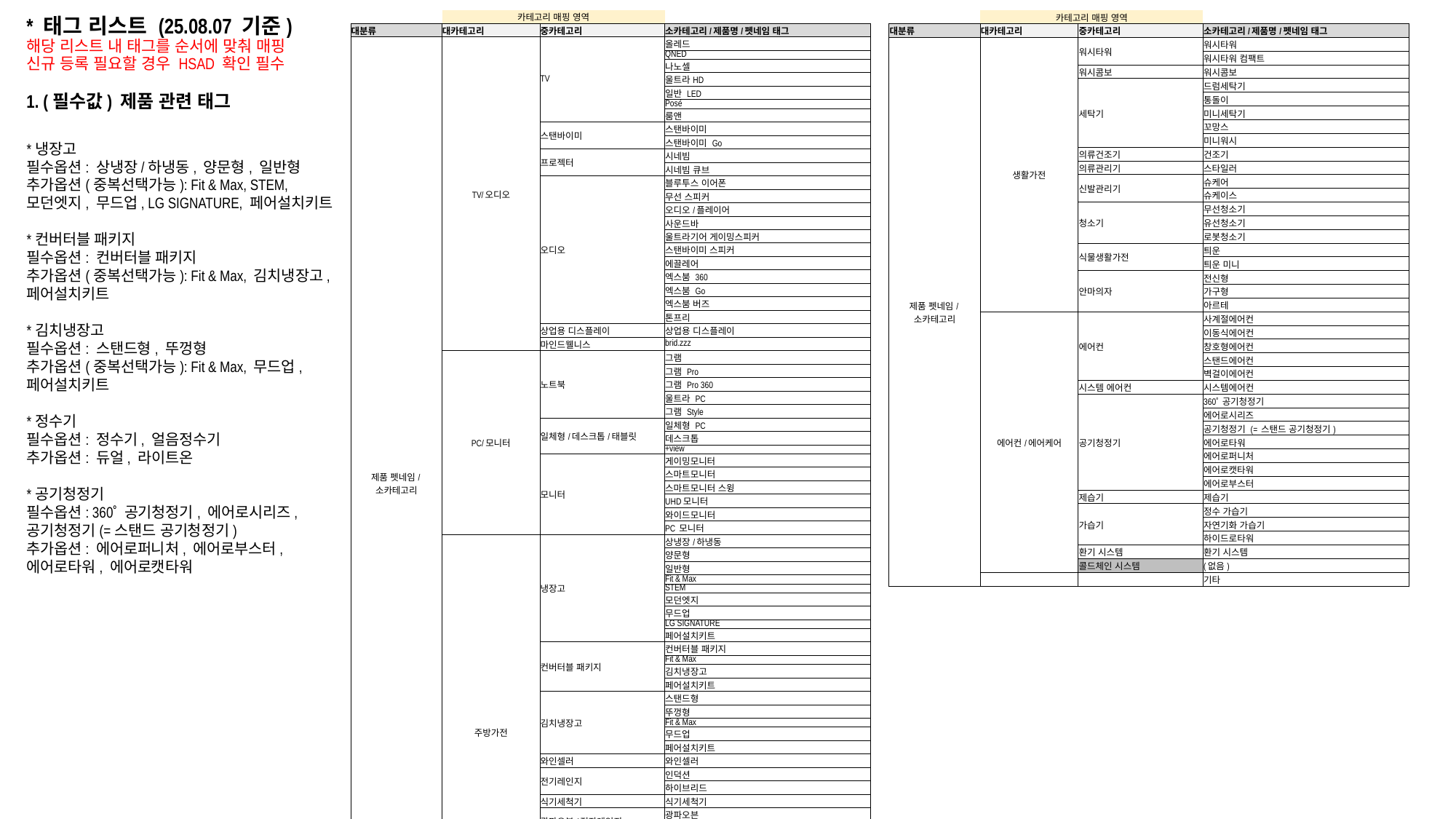

|  | 카테고리 매핑 영역 |  |  |
| --- | --- | --- | --- |
| 대분류 | 대카테고리 | 중카테고리 | 소카테고리/제품명/펫네임 태그 |
| 제품 펫네임/소카테고리 | TV/오디오 | TV | 올레드 |
|  |  |  | QNED |
|  |  |  | 나노셀 |
|  |  |  | 울트라HD |
|  |  |  | 일반 LED |
|  |  |  | Posé |
|  |  |  | 룸앤 |
|  |  | 스탠바이미 | 스탠바이미 |
|  |  |  | 스탠바이미 Go |
|  |  | 프로젝터 | 시네빔 |
|  |  |  | 시네빔 큐브 |
|  |  | 오디오 | 블루투스 이어폰 |
|  |  |  | 무선 스피커 |
|  |  |  | 오디오/플레이어 |
|  |  |  | 사운드바 |
|  |  |  | 울트라기어 게이밍스피커 |
|  |  |  | 스탠바이미 스피커 |
|  |  |  | 에끌레어 |
|  |  |  | 엑스붐 360 |
|  |  |  | 엑스붐 Go |
|  |  |  | 엑스붐 버즈 |
|  |  |  | 톤프리 |
|  |  | 상업용 디스플레이 | 상업용 디스플레이 |
|  |  | 마인드웰니스 | brid.zzz |
|  | PC/모니터 | 노트북 | 그램 |
|  |  |  | 그램 Pro |
|  |  |  | 그램 Pro 360 |
|  |  |  | 울트라 PC |
|  |  |  | 그램 Style |
|  |  | 일체형/데스크톱/태블릿 | 일체형 PC |
|  |  |  | 데스크톱 |
|  |  |  | +view |
|  |  | 모니터 | 게이밍모니터 |
|  |  |  | 스마트모니터 |
|  |  |  | 스마트모니터 스윙 |
|  |  |  | UHD모니터 |
|  |  |  | 와이드모니터 |
|  |  |  | PC 모니터 |
|  | 주방가전 | 냉장고 | 상냉장/하냉동 |
|  |  |  | 양문형 |
|  |  |  | 일반형 |
|  |  |  | Fit & Max |
|  |  |  | STEM |
|  |  |  | 모던엣지 |
|  |  |  | 무드업 |
|  |  |  | LG SIGNATURE |
|  |  |  | 페어설치키트 |
|  |  | 컨버터블 패키지 | 컨버터블 패키지 |
|  |  |  | Fit & Max |
|  |  |  | 김치냉장고 |
|  |  |  | 페어설치키트 |
|  |  | 김치냉장고 | 스탠드형 |
|  |  |  | 뚜껑형 |
|  |  |  | Fit & Max |
|  |  |  | 무드업 |
|  |  |  | 페어설치키트 |
|  |  | 와인셀러 | 와인셀러 |
|  |  | 전기레인지 | 인덕션 |
|  |  |  | 하이브리드 |
|  |  | 식기세척기 | 식기세척기 |
|  |  | 광파오븐/전자레인지 | 광파오븐 |
|  |  |  | 전자레인지 |
|  |  | 정수기 | 정수기 |
|  |  |  | 얼음정수기 |
|  |  |  | 듀얼 |
|  |  |  | 라이트온 |
|  |  | 맥주제조기 | 홈브루 |
|  |  | 텀블러 세척기 | myCup |
|  |  | 빌트인가전 | (없음) |
|  | 카테고리 매핑 영역 |  |  |
| --- | --- | --- | --- |
| 대분류 | 대카테고리 | 중카테고리 | 소카테고리/제품명/펫네임 태그 |
| 제품 펫네임/소카테고리 | 생활가전 | 워시타워 | 워시타워 |
|  |  |  | 워시타워 컴팩트 |
|  |  | 워시콤보 | 워시콤보 |
|  |  | 세탁기 | 드럼세탁기 |
|  |  |  | 통돌이 |
|  |  |  | 미니세탁기 |
|  |  |  | 꼬망스 |
|  |  |  | 미니워시 |
|  |  | 의류건조기 | 건조기 |
|  |  | 의류관리기 | 스타일러 |
|  |  | 신발관리기 | 슈케어 |
|  |  |  | 슈케이스 |
|  |  | 청소기 | 무선청소기 |
|  |  |  | 유선청소기 |
|  |  |  | 로봇청소기 |
|  |  | 식물생활가전 | 틔운 |
|  |  |  | 틔운 미니 |
|  |  | 안마의자 | 전신형 |
|  |  |  | 가구형 |
|  |  |  | 아르테 |
|  | 에어컨/에어케어 | 에어컨 | 사계절에어컨 |
|  |  |  | 이동식에어컨 |
|  |  |  | 창호형에어컨 |
|  |  |  | 스탠드에어컨 |
|  |  |  | 벽걸이에어컨 |
|  |  | 시스템 에어컨 | 시스템에어컨 |
|  |  | 공기청정기 | 360˚ 공기청정기 |
|  |  |  | 에어로시리즈 |
|  |  |  | 공기청정기 (= 스탠드 공기청정기) |
|  |  |  | 에어로타워 |
|  |  |  | 에어로퍼니처 |
|  |  |  | 에어로캣타워 |
|  |  |  | 에어로부스터 |
|  |  | 제습기 | 제습기 |
|  |  | 가습기 | 정수 가습기 |
|  |  |  | 자연기화 가습기 |
|  |  |  | 하이드로타워 |
|  |  | 환기 시스템 | 환기 시스템 |
|  |  | 콜드체인 시스템 | (없음) |
|  |  |  | 기타 |
* 태그 리스트 (25.08.07 기준)
해당 리스트 내 태그를 순서에 맞춰 매핑
신규 등록 필요할 경우 HSAD 확인 필수

1. (필수값) 제품 관련 태그

*냉장고
필수옵션: 상냉장/하냉동, 양문형, 일반형
추가옵션(중복선택가능): Fit & Max, STEM, 모던엣지, 무드업, LG SIGNATURE, 페어설치키트

*컨버터블 패키지
필수옵션: 컨버터블 패키지
추가옵션(중복선택가능): Fit & Max, 김치냉장고, 페어설치키트

*김치냉장고
필수옵션: 스탠드형, 뚜껑형
추가옵션(중복선택가능): Fit & Max, 무드업, 페어설치키트

*정수기
필수옵션: 정수기, 얼음정수기
추가옵션: 듀얼, 라이트온

*공기청정기
필수옵션: 360˚ 공기청정기, 에어로시리즈,
공기청정기(=스탠드 공기청정기)
추가옵션: 에어로퍼니처, 에어로부스터,
에어로타워, 에어로캣타워